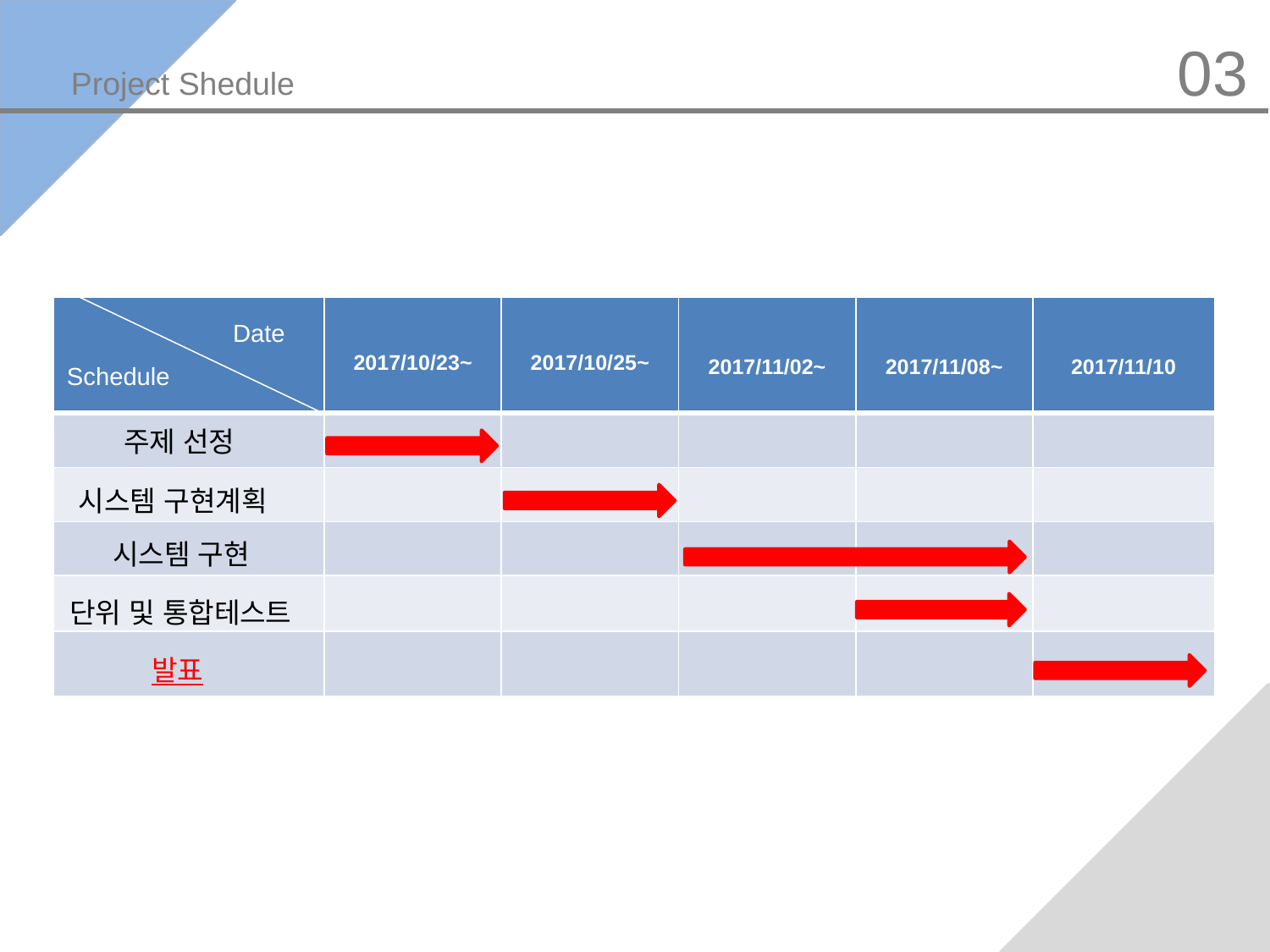

03
Project Shedule
|  | 2017/10/23~ | 2017/10/25~ | 2017/11/02~ | 2017/11/08~ | 2017/11/10 |
| --- | --- | --- | --- | --- | --- |
|  |  |  |  |  |  |
|  |  |  |  |  |  |
|  |  |  |  |  |  |
|  |  |  |  |  |  |
|  |  |  |  |  |  |
Date
Schedule
주제 선정

시스템 구현계획

시스템 구현

단위 및 통합테스트

발표